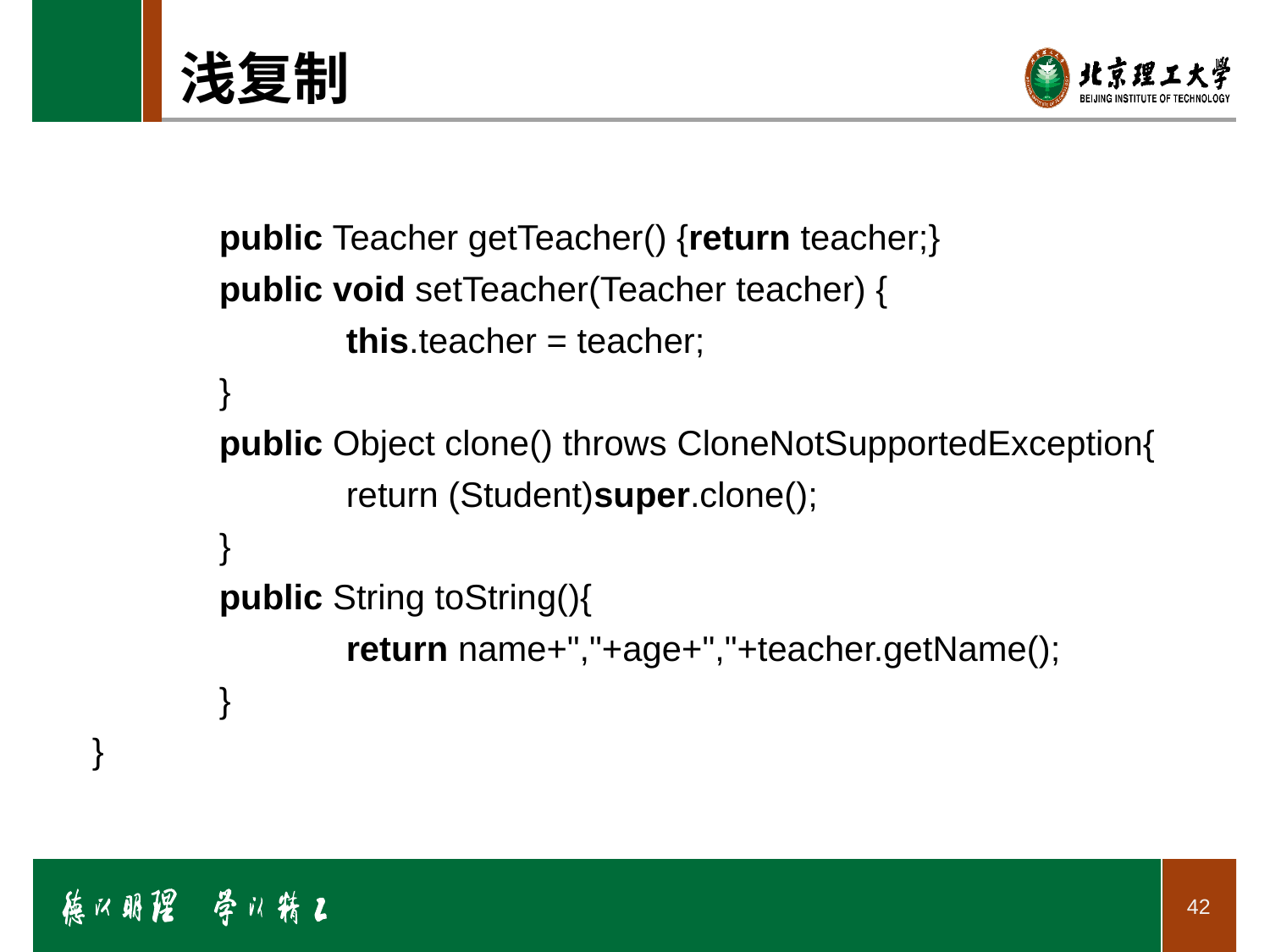

# 浅复制
	public Teacher getTeacher() {return teacher;}
	public void setTeacher(Teacher teacher) {
		this.teacher = teacher;
	}
	public Object clone() throws CloneNotSupportedException{
		return (Student)super.clone();
	}
	public String toString(){
		return name+","+age+","+teacher.getName();
	}
}